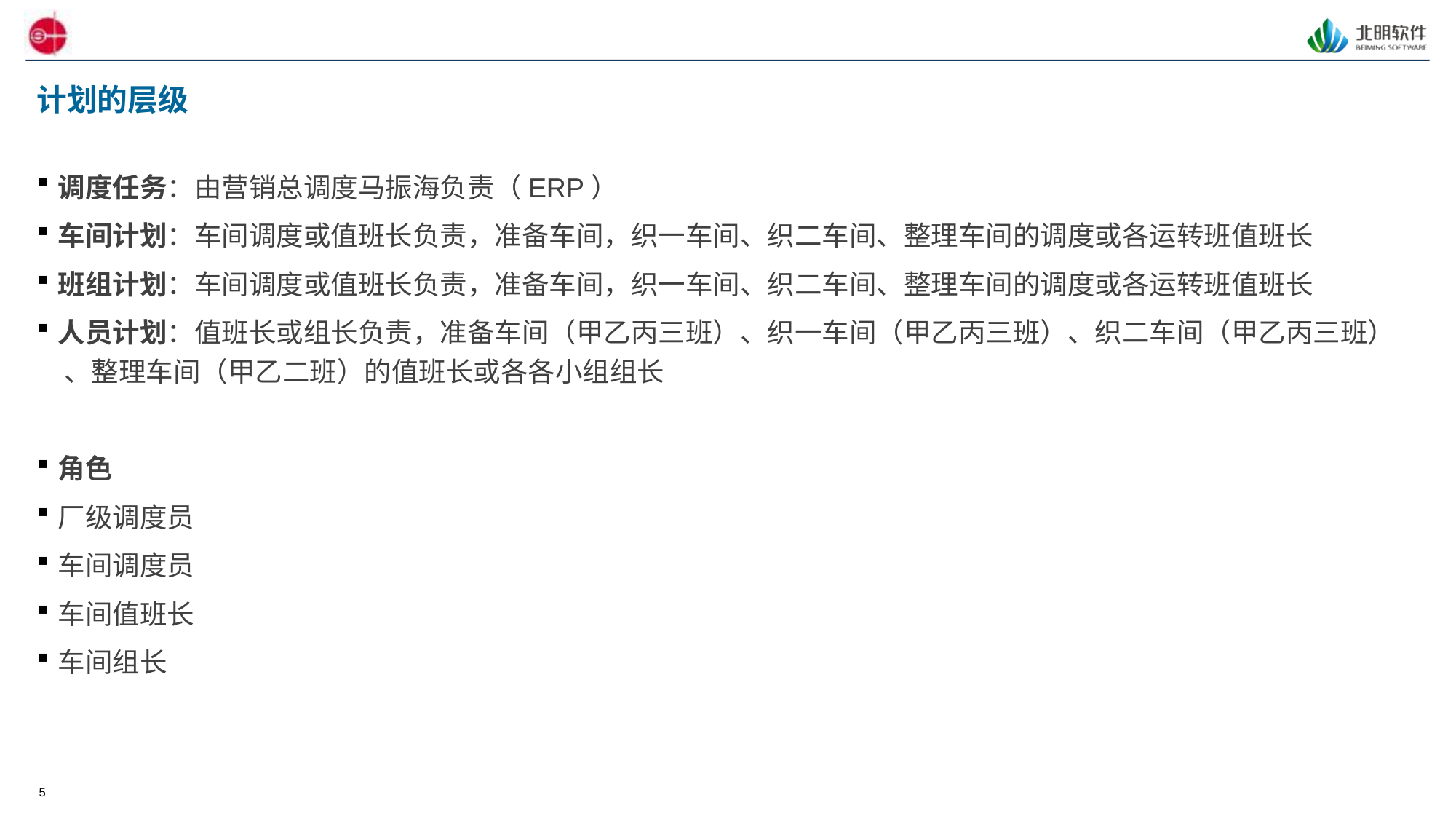

# 计划的层级
调度任务：由营销总调度马振海负责（ERP）
车间计划：车间调度或值班长负责，准备车间，织一车间、织二车间、整理车间的调度或各运转班值班长
班组计划：车间调度或值班长负责，准备车间，织一车间、织二车间、整理车间的调度或各运转班值班长
人员计划：值班长或组长负责，准备车间（甲乙丙三班）、织一车间（甲乙丙三班）、织二车间（甲乙丙三班） 、整理车间（甲乙二班）的值班长或各各小组组长

角色
厂级调度员
车间调度员
车间值班长
车间组长